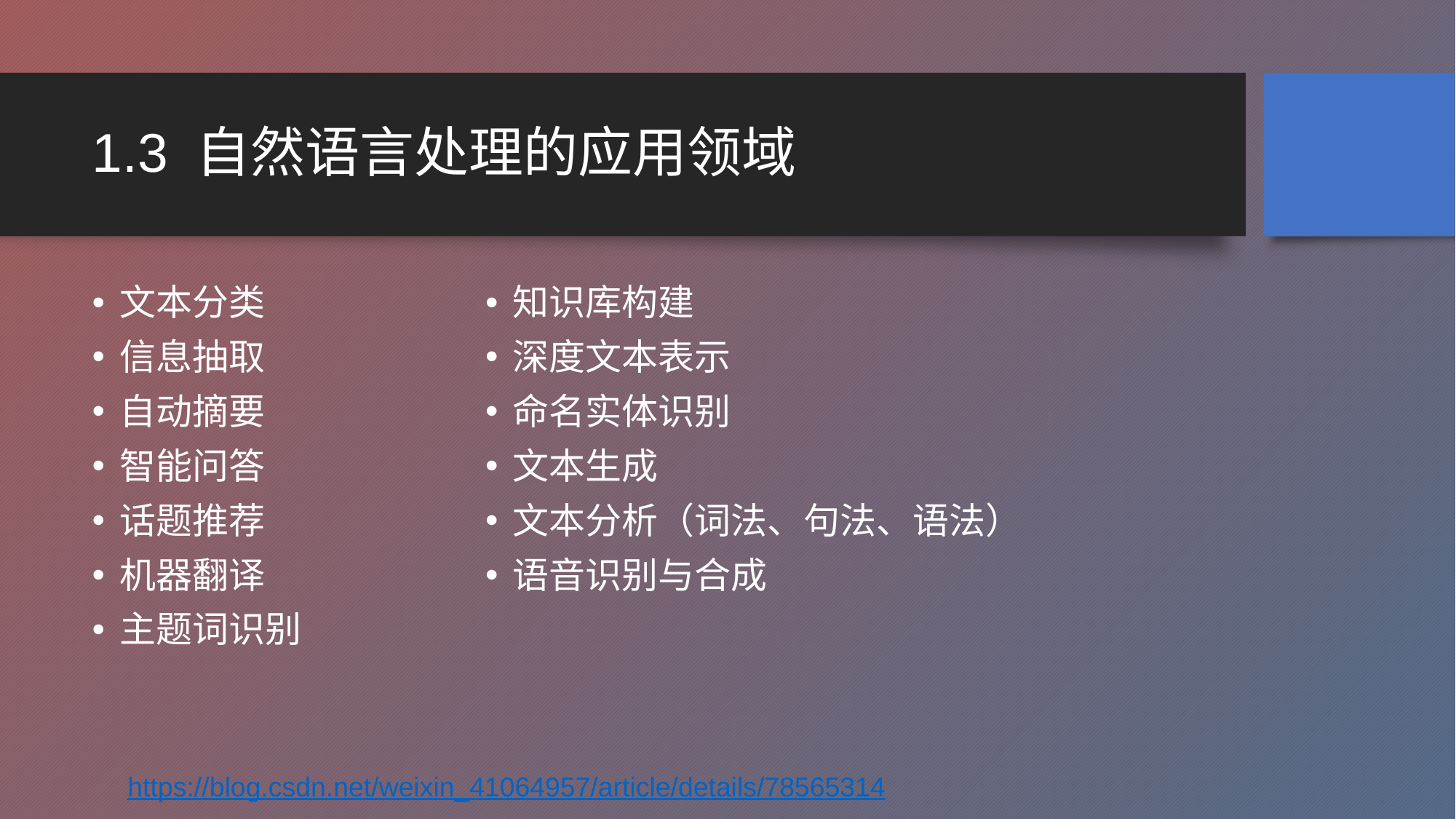

# 1.3 自然语言处理的应用领域
文本分类
信息抽取
自动摘要
智能问答
话题推荐
机器翻译
主题词识别
知识库构建
深度文本表示
命名实体识别
文本生成
文本分析（词法、句法、语法）
语音识别与合成
https://blog.csdn.net/weixin_41064957/article/details/78565314